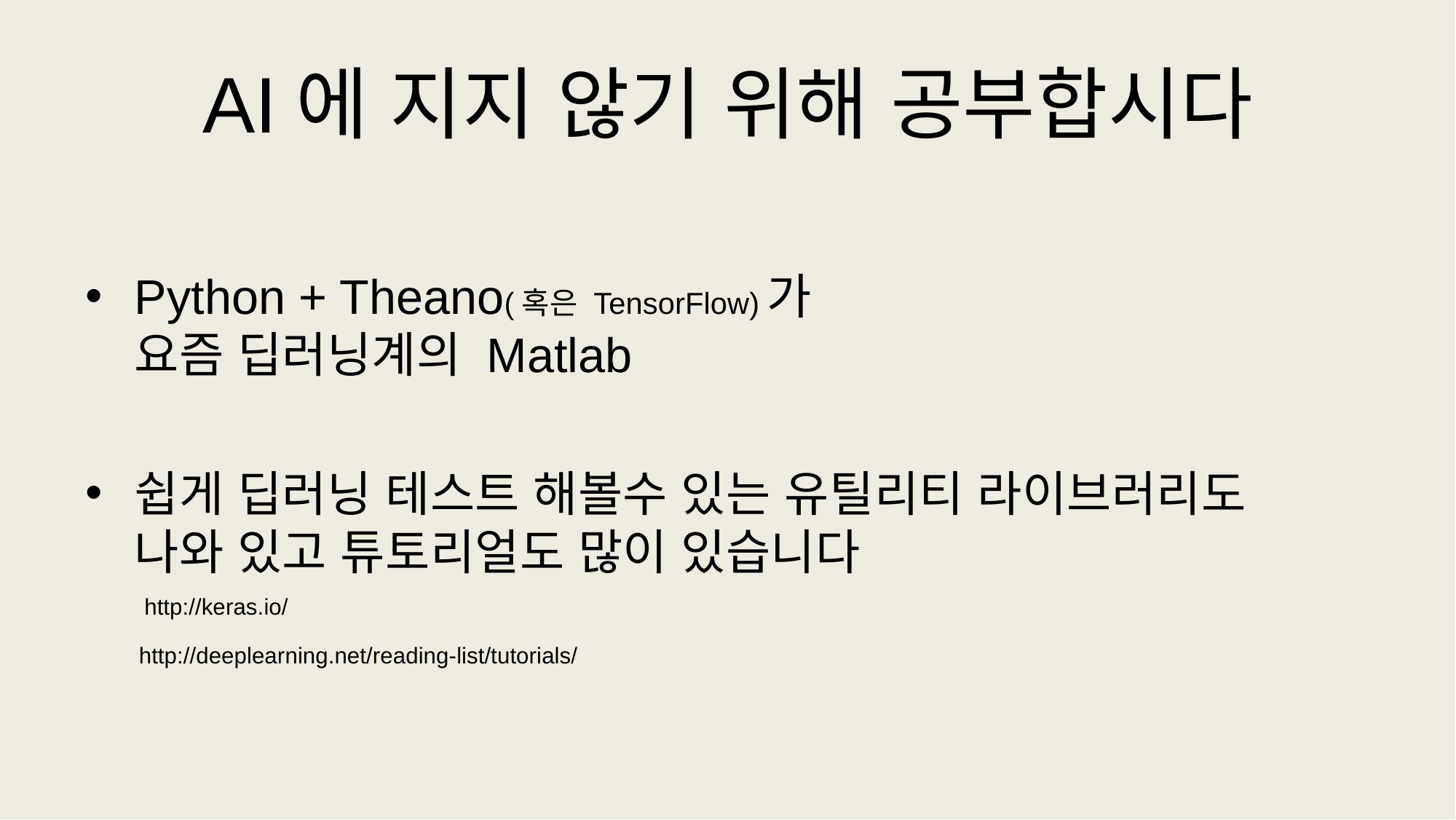

# AI에 지지 않기 위해 공부합시다

Python + Theano(혹은 TensorFlow)가
요즘 딥러닝계의 Matlab

쉽게 딥러닝 테스트 해볼수 있는 유틸리티 라이브러리도
나와 있고 튜토리얼도 많이 있습니다
http://keras.io/
http://deeplearning.net/reading-list/tutorials/